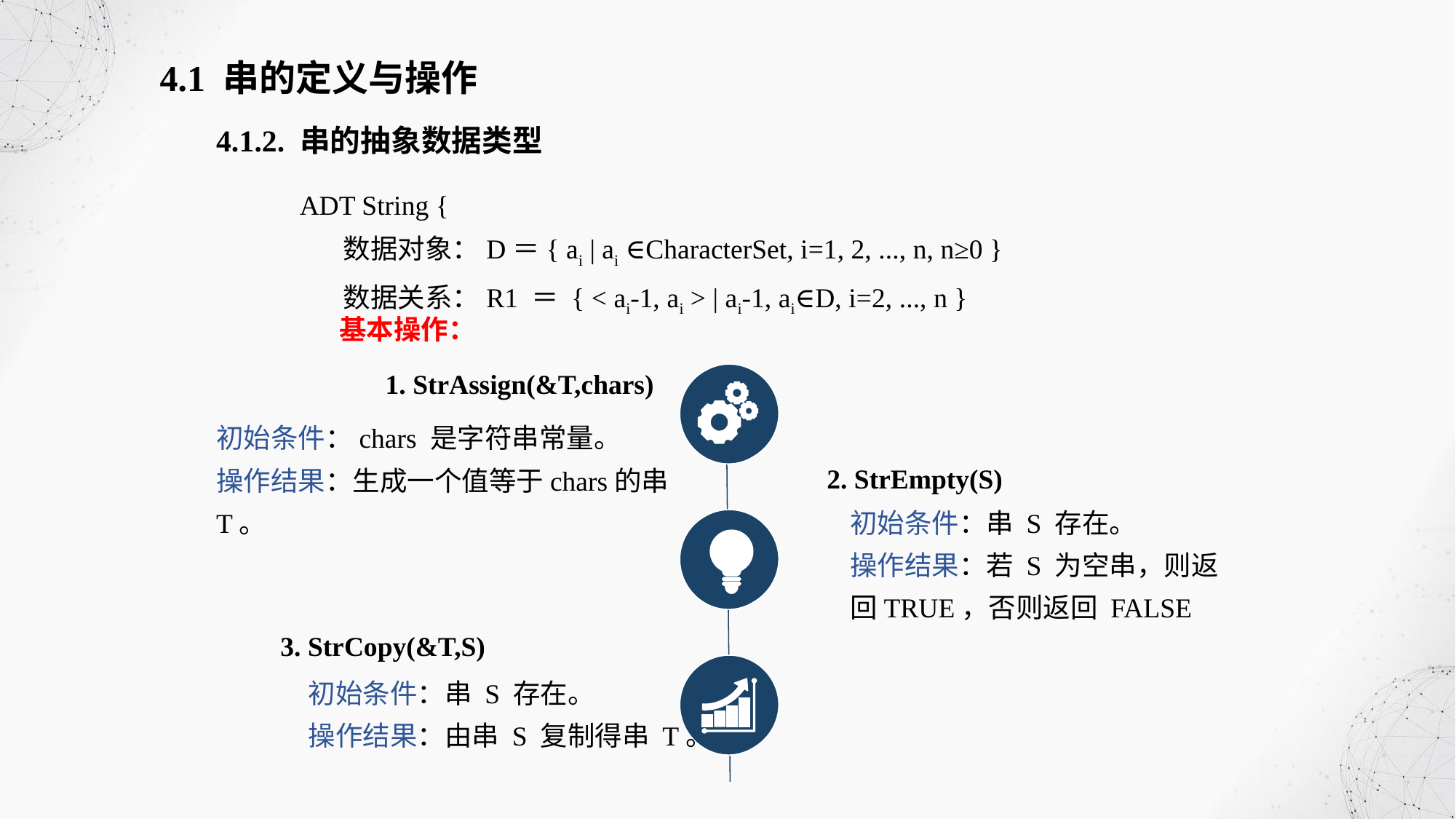

4.1 串的定义与操作
4.1.2. 串的抽象数据类型
ADT String {
      数据对象：D＝{ ai | ai ∈CharacterSet, i=1, 2, ..., n, n≥0 }
      数据关系：R1 ＝ { < ai-1, ai > | ai-1, ai∈D, i=2, ..., n }
基本操作：

1. StrAssign(&T,chars)
初始条件：chars 是字符串常量。
操作结果：生成一个值等于chars的串T。
2. StrEmpty(S)
初始条件：串 S 存在。
操作结果：若 S 为空串，则返 回TRUE，否则返回 FALSE

3. StrCopy(&T,S)

初始条件：串 S 存在。
操作结果：由串 S 复制得串 T。